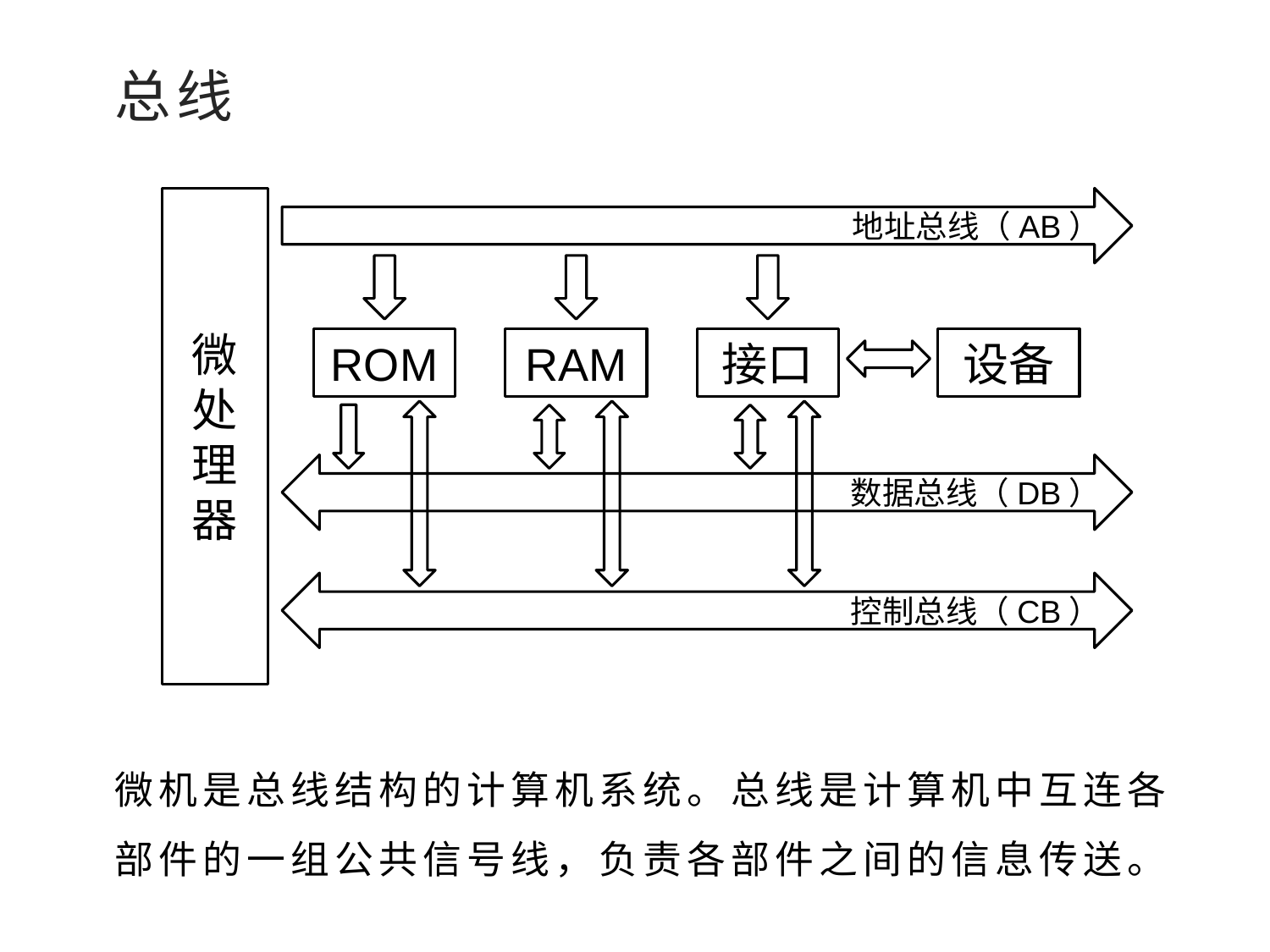

总线
微处理器
地址总线（AB）

ROM
RAM
接口
设备

数据总线（DB）

控制总线（CB）
微机是总线结构的计算机系统。总线是计算机中互连各部件的一组公共信号线，负责各部件之间的信息传送。